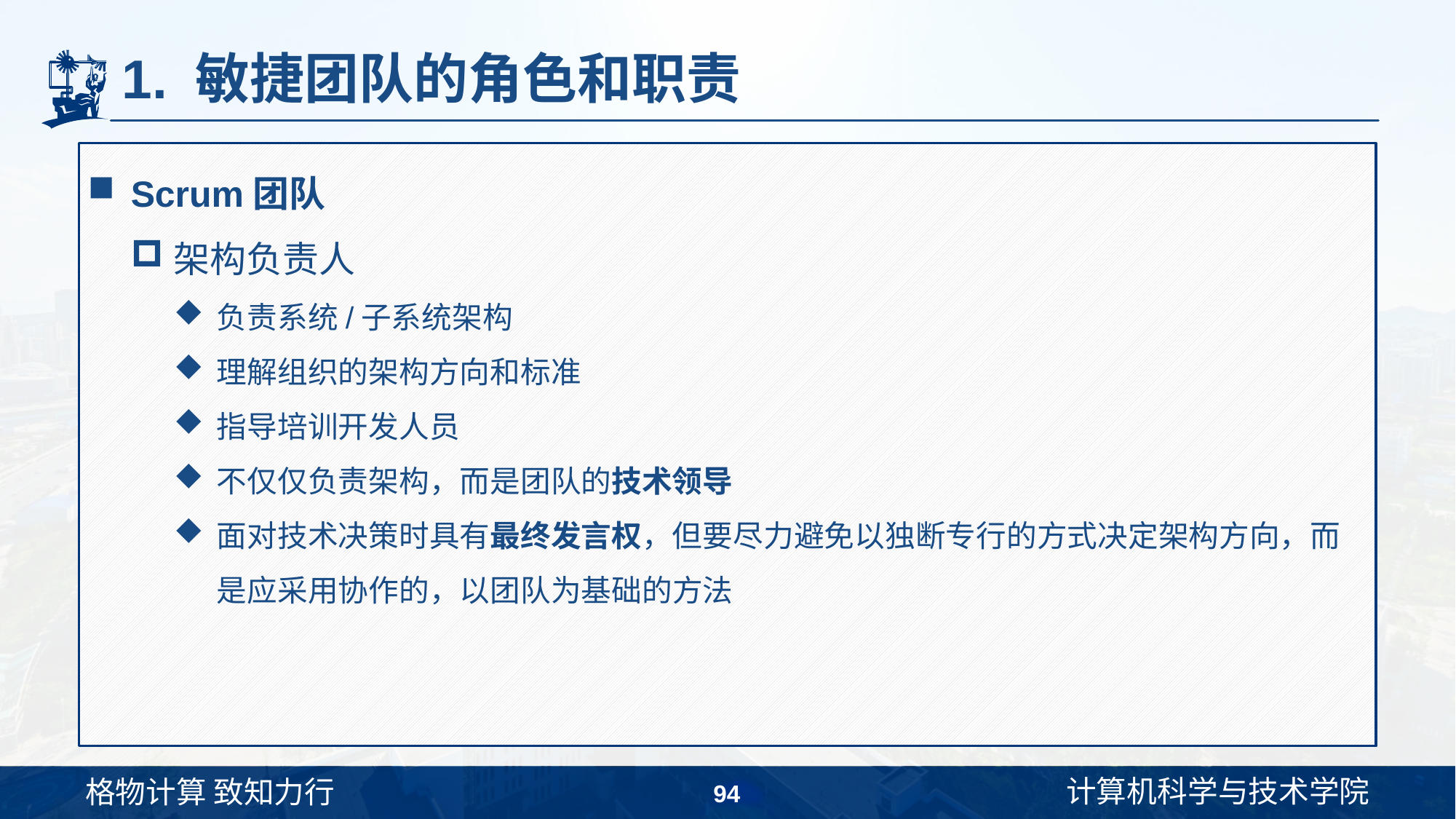

# 1. 敏捷团队的角色和职责
Scrum团队
架构负责人
负责系统/子系统架构
理解组织的架构方向和标准
指导培训开发人员
不仅仅负责架构，而是团队的技术领导
面对技术决策时具有最终发言权，但要尽力避免以独断专行的方式决定架构方向，而是应采用协作的，以团队为基础的方法
94